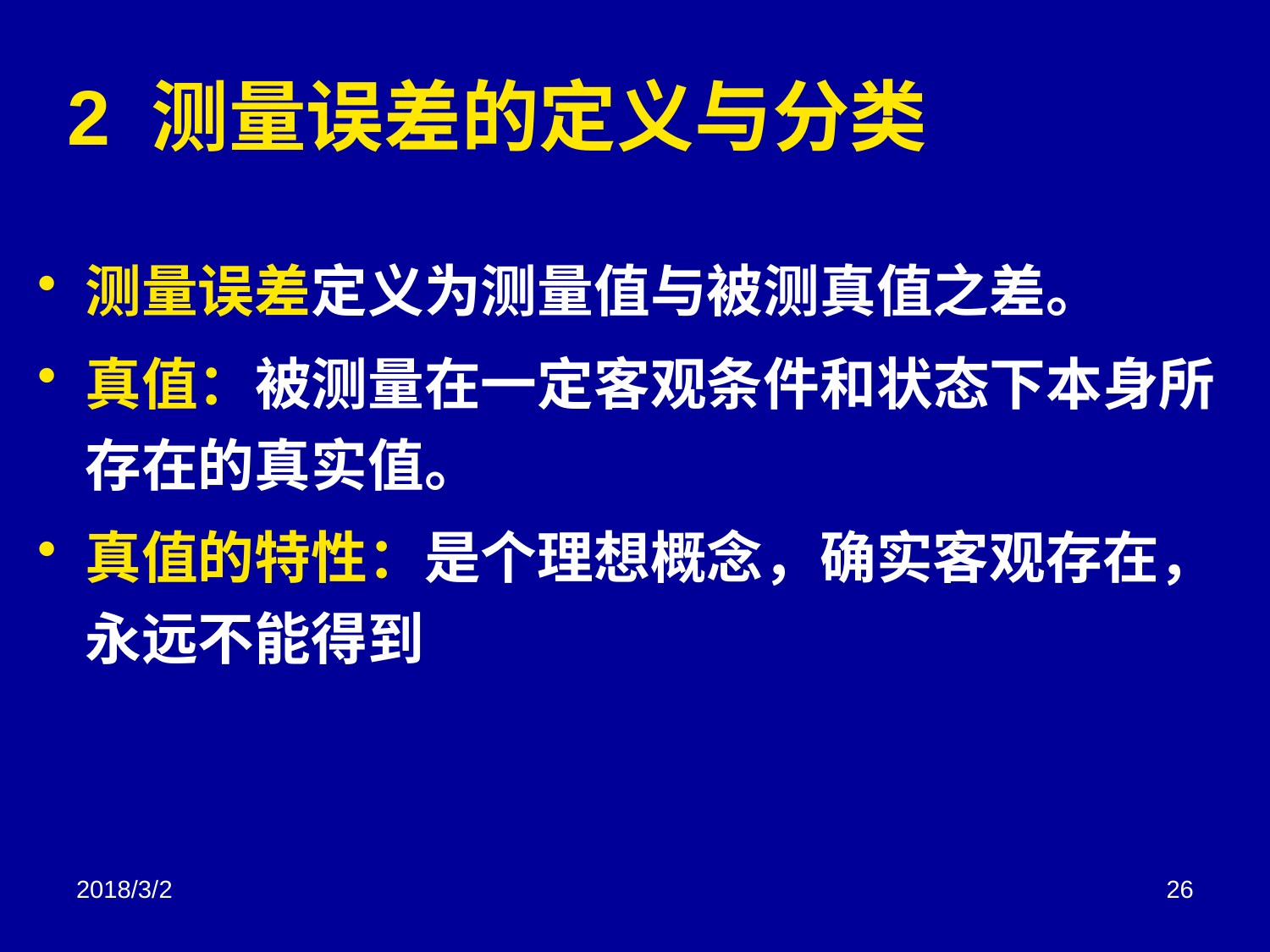

# 2 测量误差的定义与分类
测量误差定义为测量值与被测真值之差。
真值：被测量在一定客观条件和状态下本身所存在的真实值。
真值的特性：是个理想概念，确实客观存在，  永远不能得到
2018/3/2
26